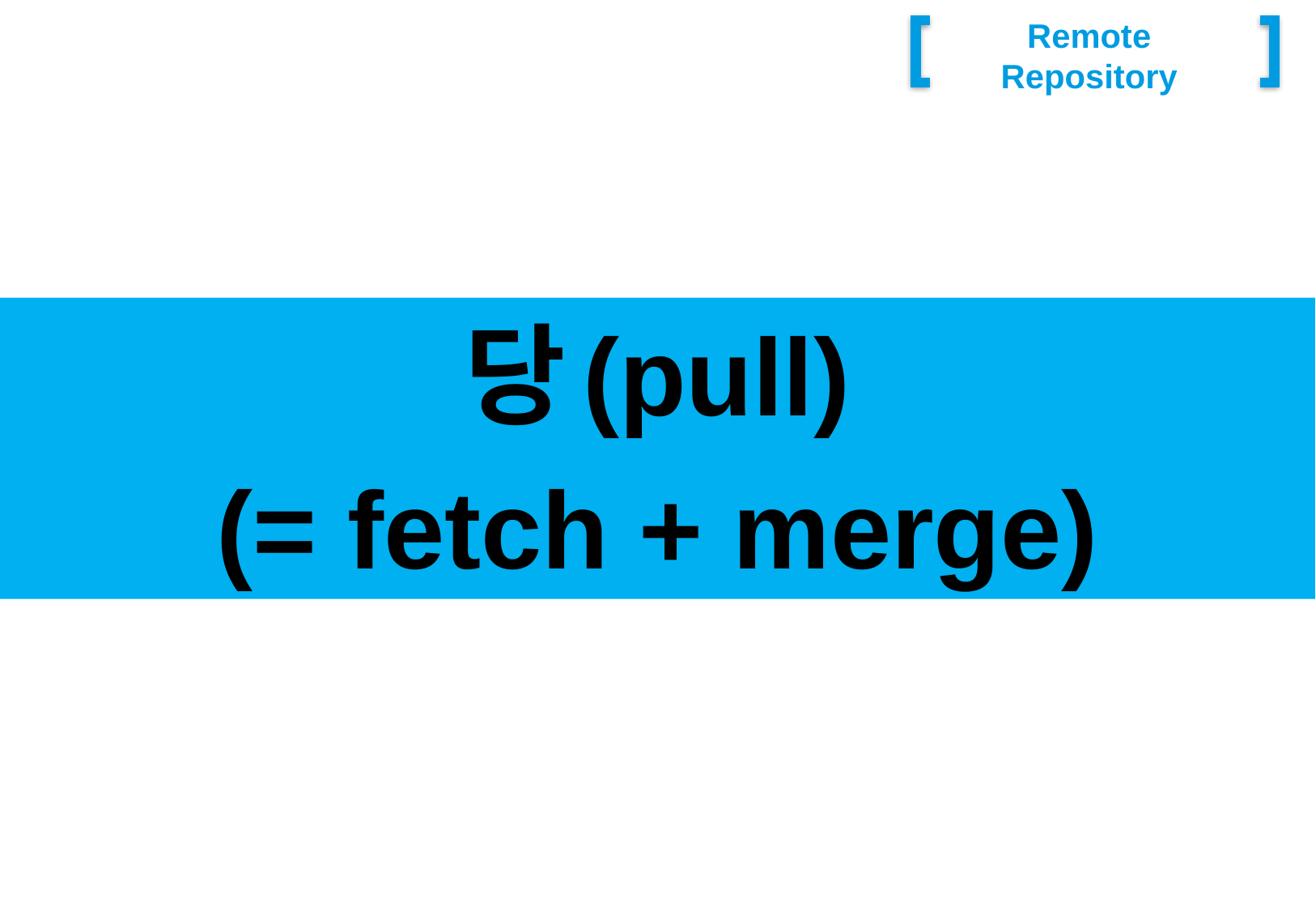

# Remote Repository
당(pull)
(= fetch + merge)